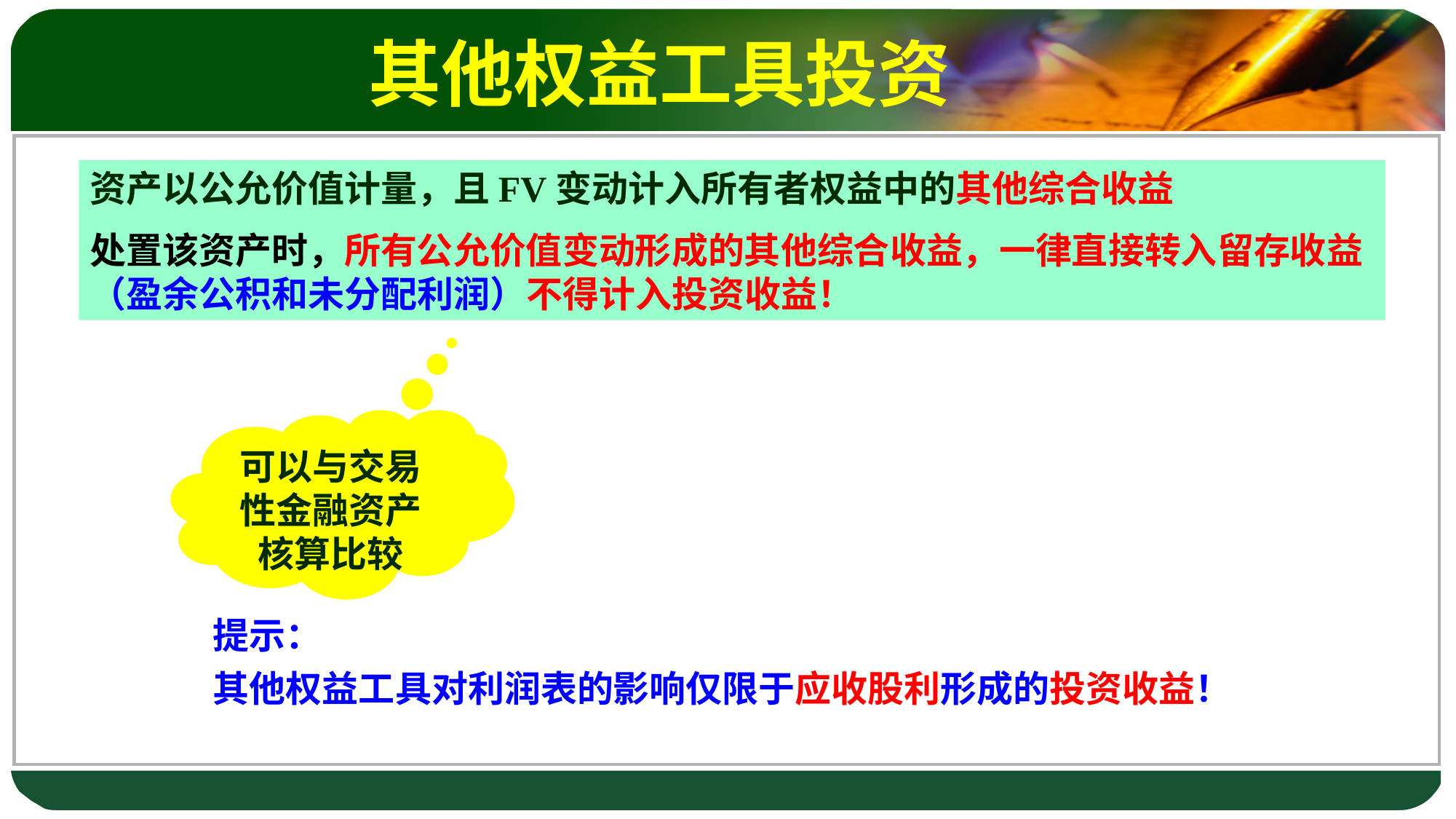

其他权益工具投资
资产以公允价值计量，且FV变动计入所有者权益中的其他综合收益
处置该资产时，所有公允价值变动形成的其他综合收益，一律直接转入留存收益（盈余公积和未分配利润）不得计入投资收益！
可以与交易性金融资产核算比较
提示：
其他权益工具对利润表的影响仅限于应收股利形成的投资收益！